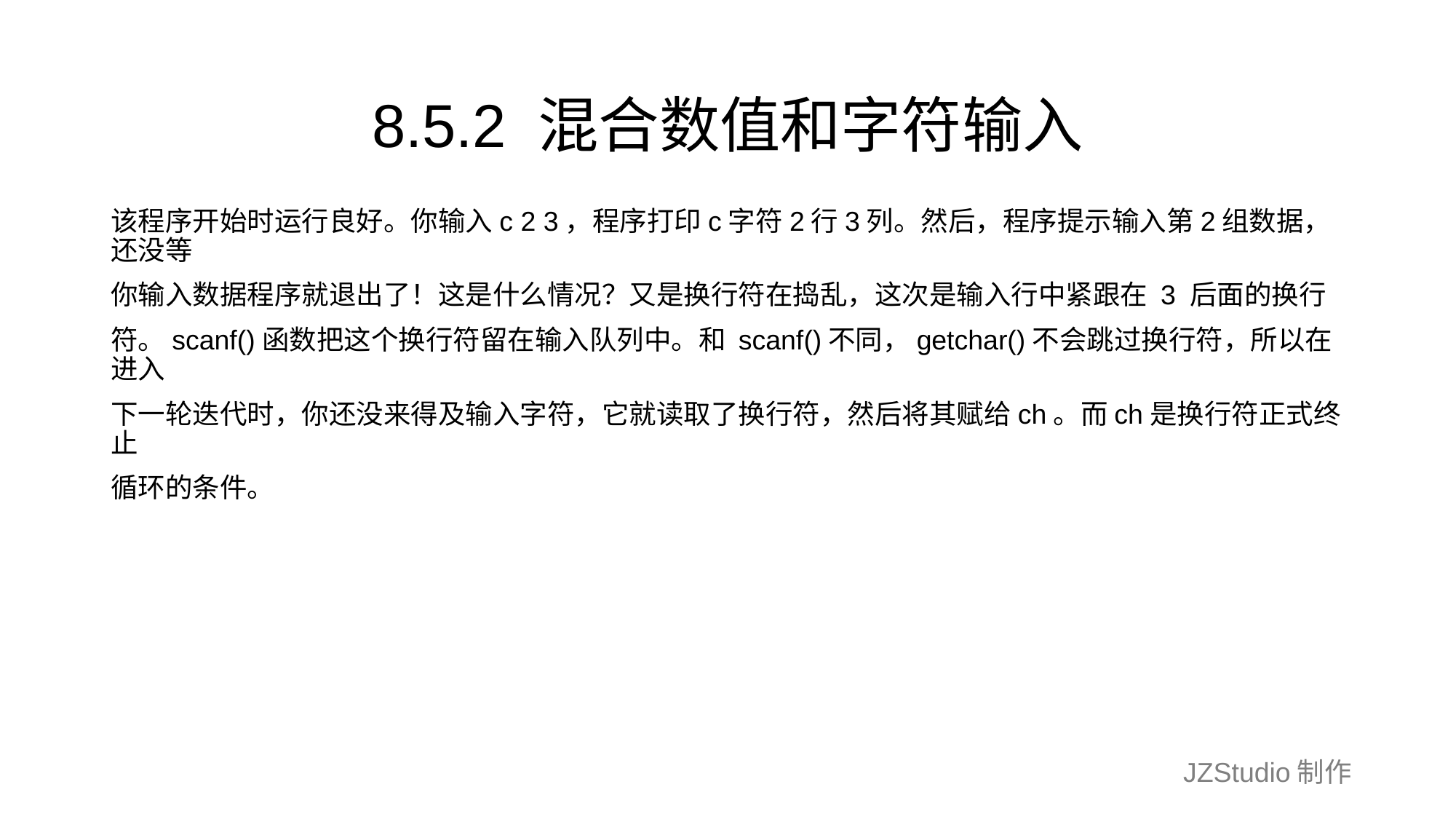

# 8.5.2 混合数值和字符输入
该程序开始时运行良好。你输入c 2 3，程序打印c字符2行3列。然后，程序提示输入第2组数据，还没等
你输入数据程序就退出了！这是什么情况？又是换行符在捣乱，这次是输入行中紧跟在 3 后面的换行
符。scanf()函数把这个换行符留在输入队列中。和 scanf()不同，getchar()不会跳过换行符，所以在进入
下一轮迭代时，你还没来得及输入字符，它就读取了换行符，然后将其赋给ch。而ch是换行符正式终止
循环的条件。